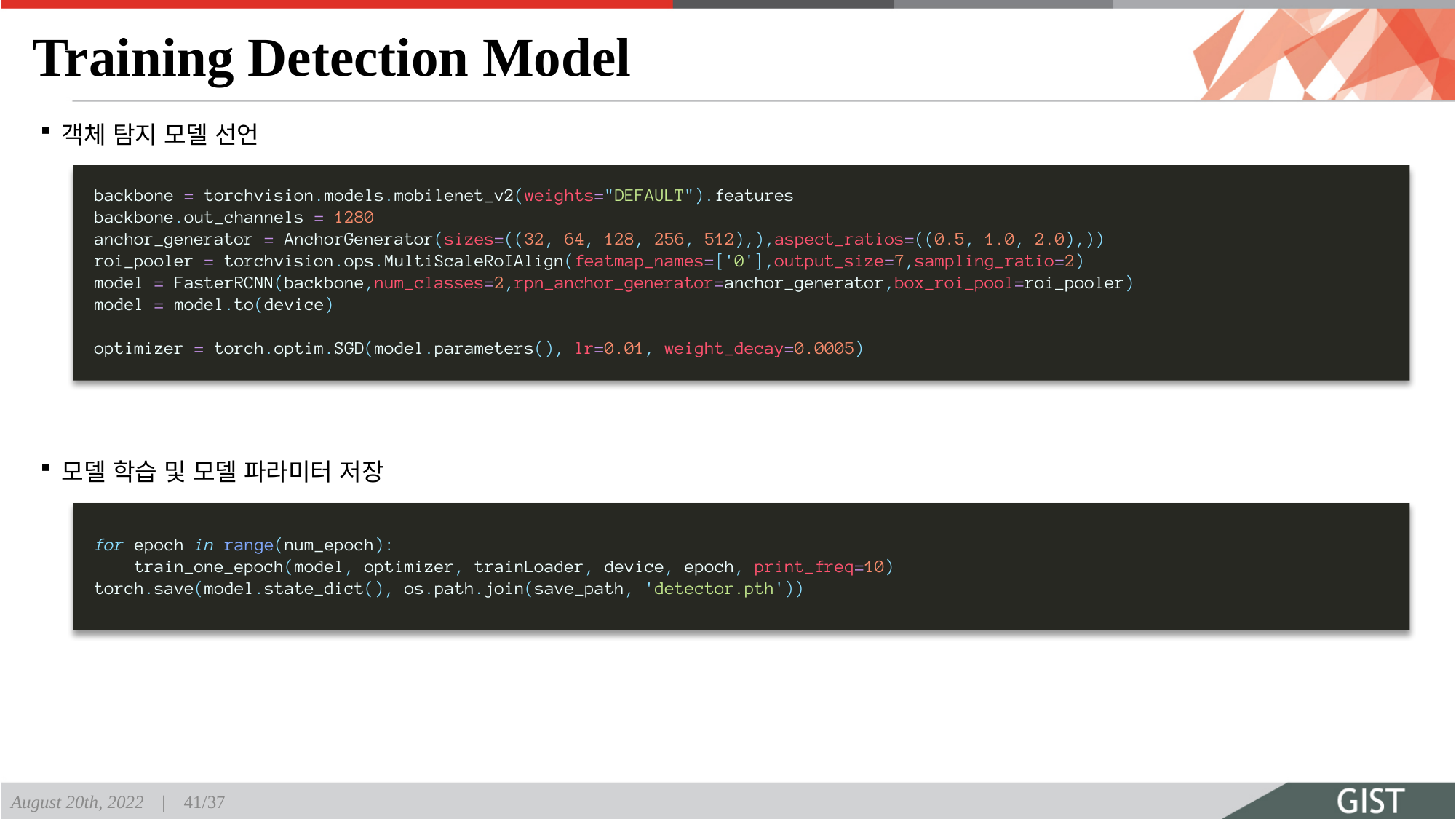

# Training Detection Model
객체 탐지 모델 선언

backbone = torchvision.models.mobilenet_v2(weights="DEFAULT").features
backbone.out_channels = 1280
anchor_generator = AnchorGenerator(sizes=((32, 64, 128, 256, 512),),aspect_ratios=((0.5, 1.0, 2.0),))
roi_pooler = torchvision.ops.MultiScaleRoIAlign(featmap_names=['0'],output_size=7,sampling_ratio=2)
model = FasterRCNN(backbone,num_classes=2,rpn_anchor_generator=anchor_generator,box_roi_pool=roi_pooler)
model = model.to(device)
optimizer = torch.optim.SGD(model.parameters(), lr=0.01, weight_decay=0.0005)
모델 학습 및 모델 파라미터 저장

for epoch in range(num_epoch):
    train_one_epoch(model, optimizer, trainLoader, device, epoch, print_freq=10)
torch.save(model.state_dict(), os.path.join(save_path, 'detector.pth'))
August 20th, 2022    |    41/37